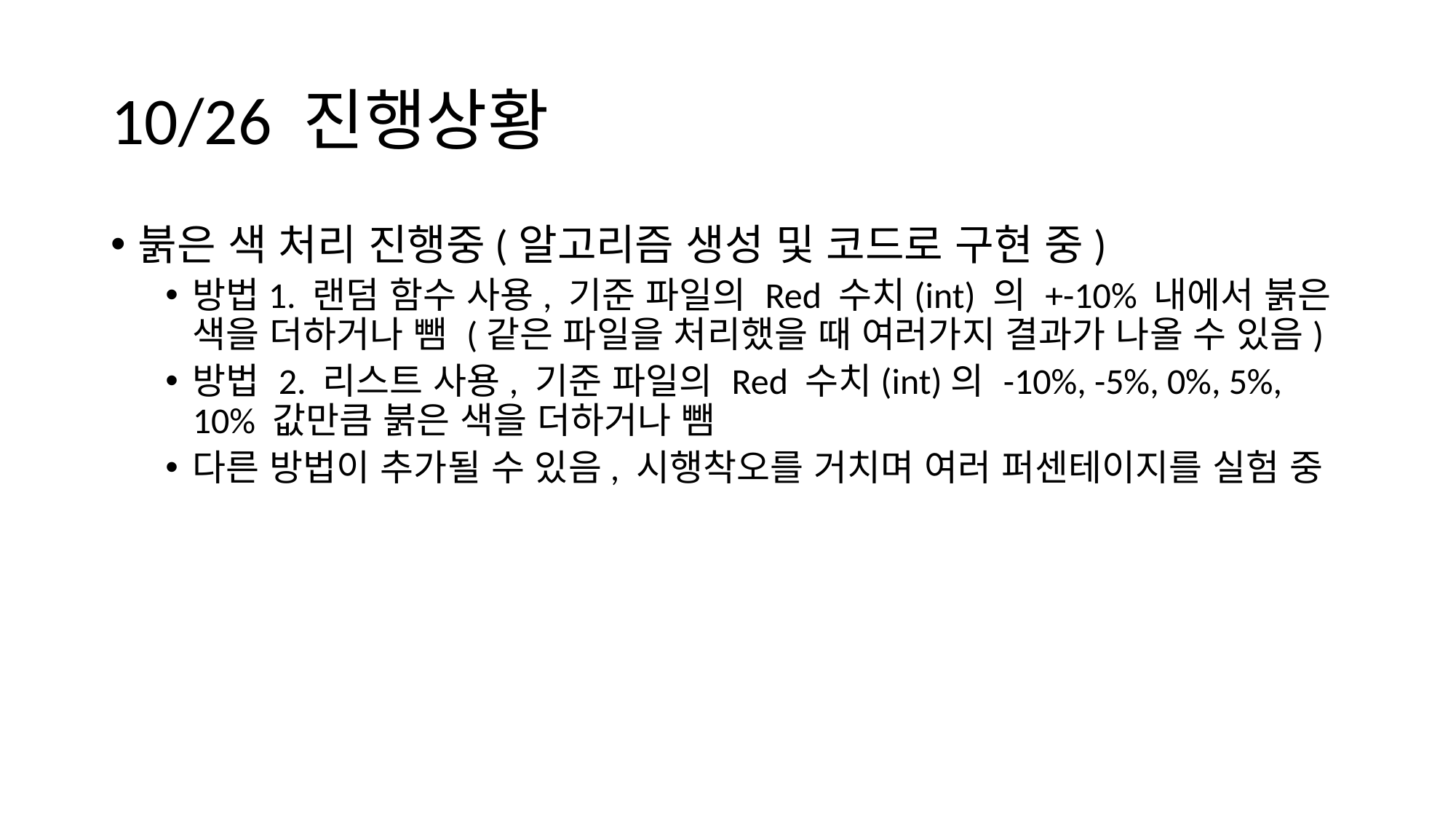

# 10/26 진행상황
붉은 색 처리 진행중(알고리즘 생성 및 코드로 구현 중)
방법1. 랜덤 함수 사용, 기준 파일의 Red 수치(int) 의 +-10% 내에서 붉은 색을 더하거나 뺌 (같은 파일을 처리했을 때 여러가지 결과가 나올 수 있음)
방법 2. 리스트 사용, 기준 파일의 Red 수치(int)의 -10%, -5%, 0%, 5%, 10% 값만큼 붉은 색을 더하거나 뺌
다른 방법이 추가될 수 있음, 시행착오를 거치며 여러 퍼센테이지를 실험 중